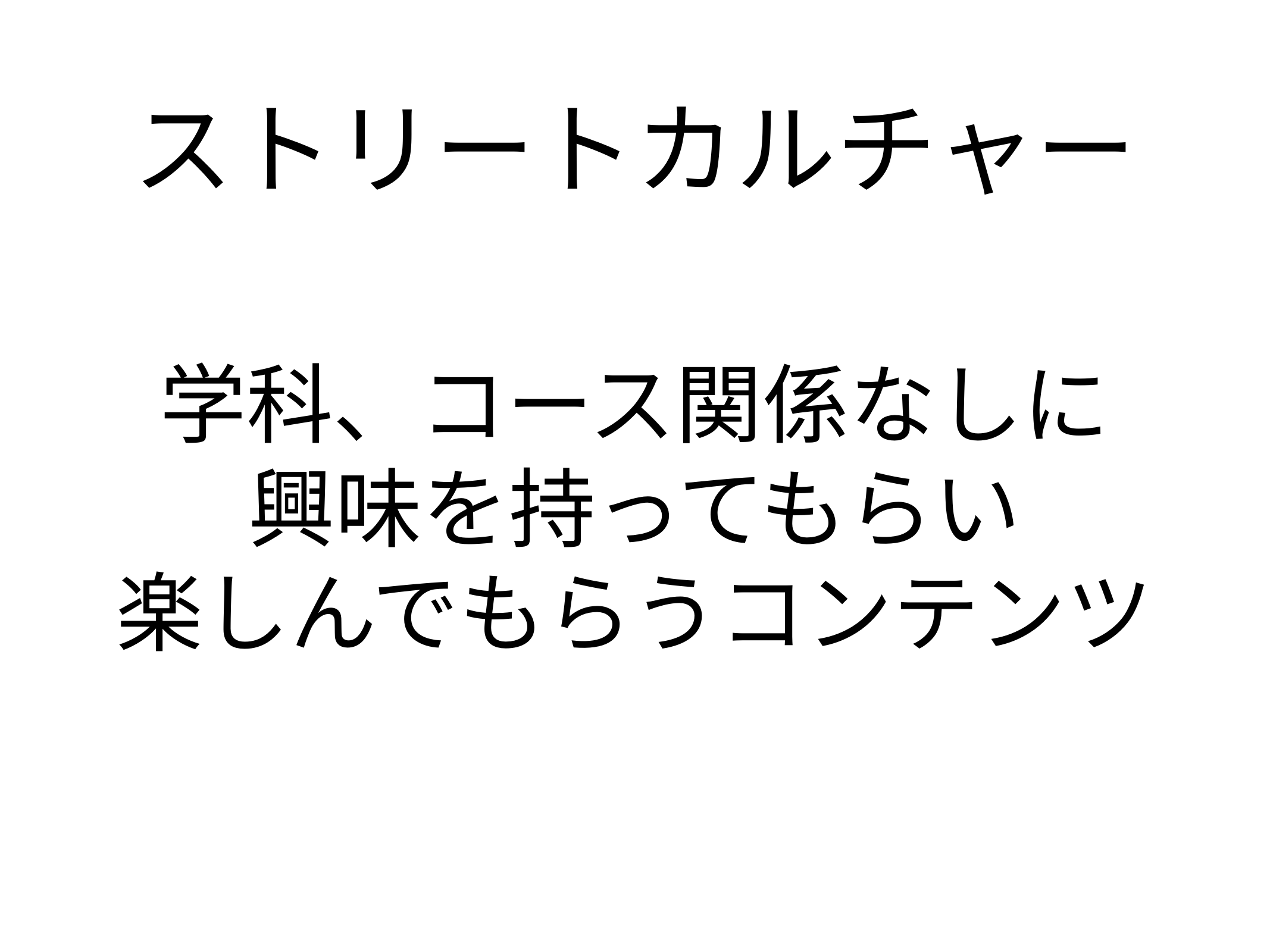

ストリートカルチャー
学科、コース関係なしに
興味を持ってもらい
楽しんでもらうコンテンツ